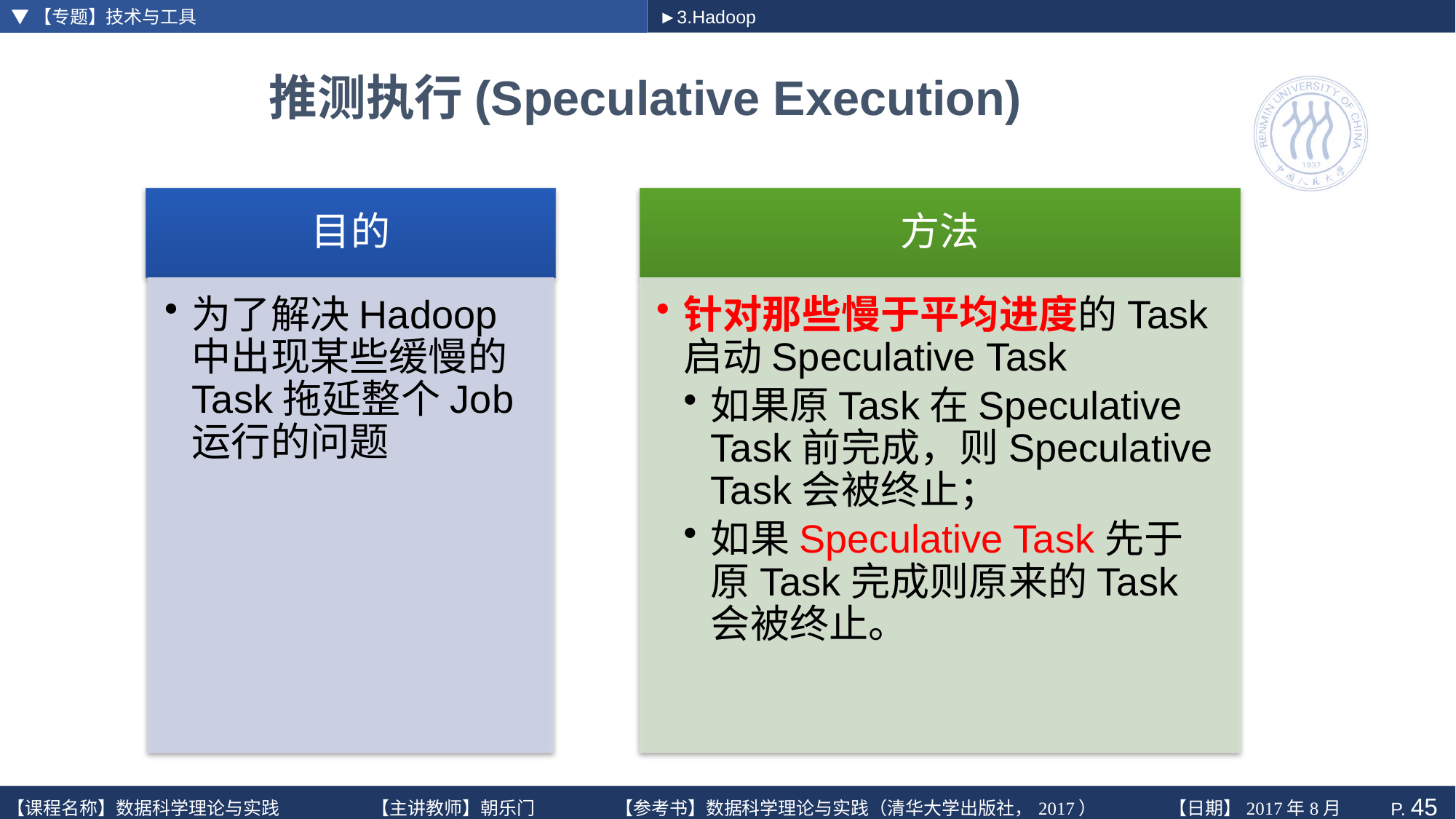

▼【专题】技术与工具

►3.Hadoop

# 推测执行(Speculative Execution)
目的
为了解决Hadoop中出现某些缓慢的Task拖延整个Job运行的问题

方法
针对那些慢于平均进度的Task启动Speculative Task
如果原Task在Speculative Task前完成，则Speculative Task会被终止；
如果Speculative Task先于原Task完成则原来的Task会被终止。